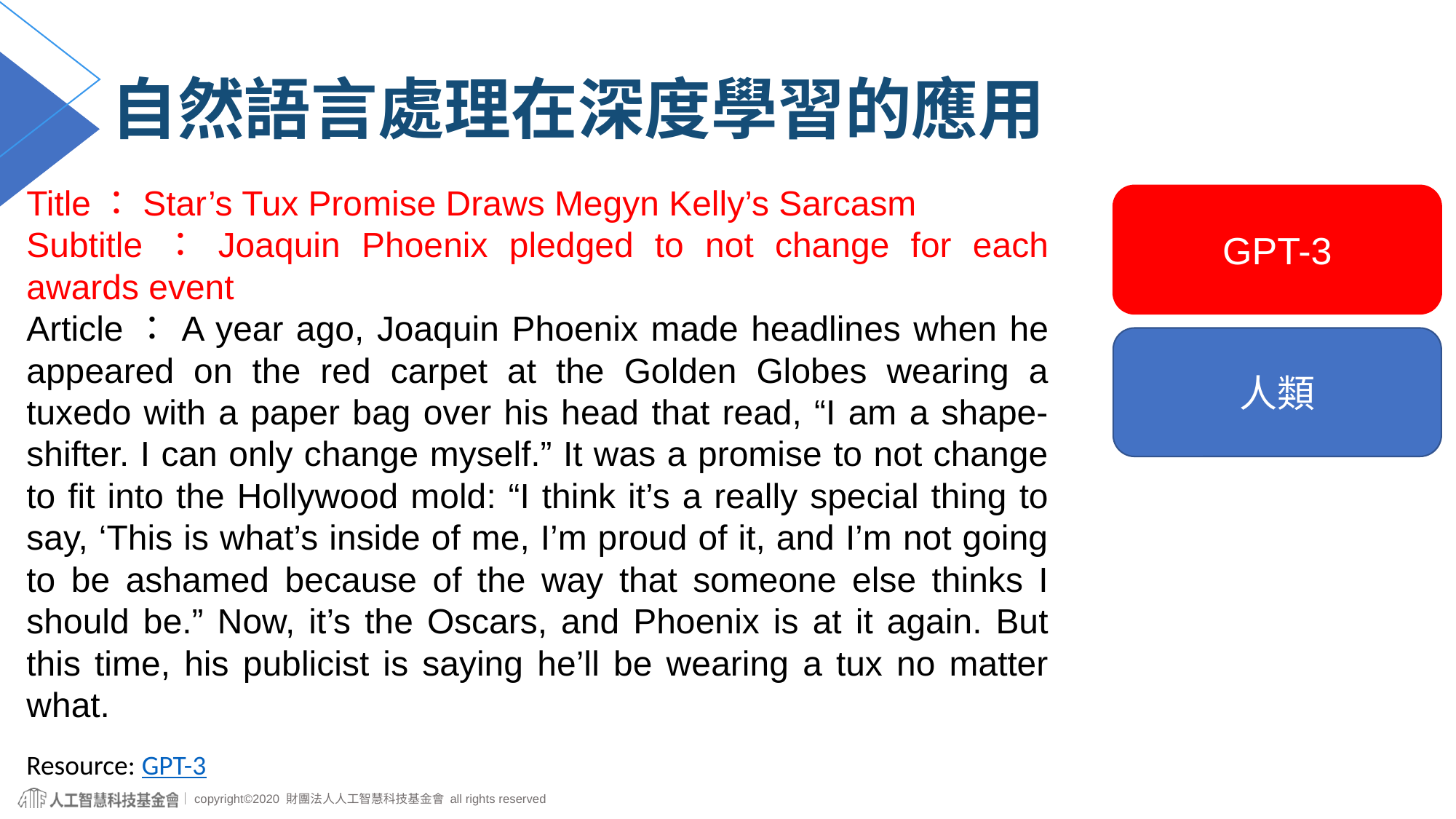

# 自然語言處理在深度學習的應用
Title：Star’s Tux Promise Draws Megyn Kelly’s Sarcasm
Subtitle：Joaquin Phoenix pledged to not change for each awards event
Article：A year ago, Joaquin Phoenix made headlines when he appeared on the red carpet at the Golden Globes wearing a tuxedo with a paper bag over his head that read, “I am a shape-shifter. I can only change myself.” It was a promise to not change to fit into the Hollywood mold: “I think it’s a really special thing to say, ‘This is what’s inside of me, I’m proud of it, and I’m not going to be ashamed because of the way that someone else thinks I should be.” Now, it’s the Oscars, and Phoenix is at it again. But this time, his publicist is saying he’ll be wearing a tux no matter what.
GPT-3
人類
Resource: GPT-3